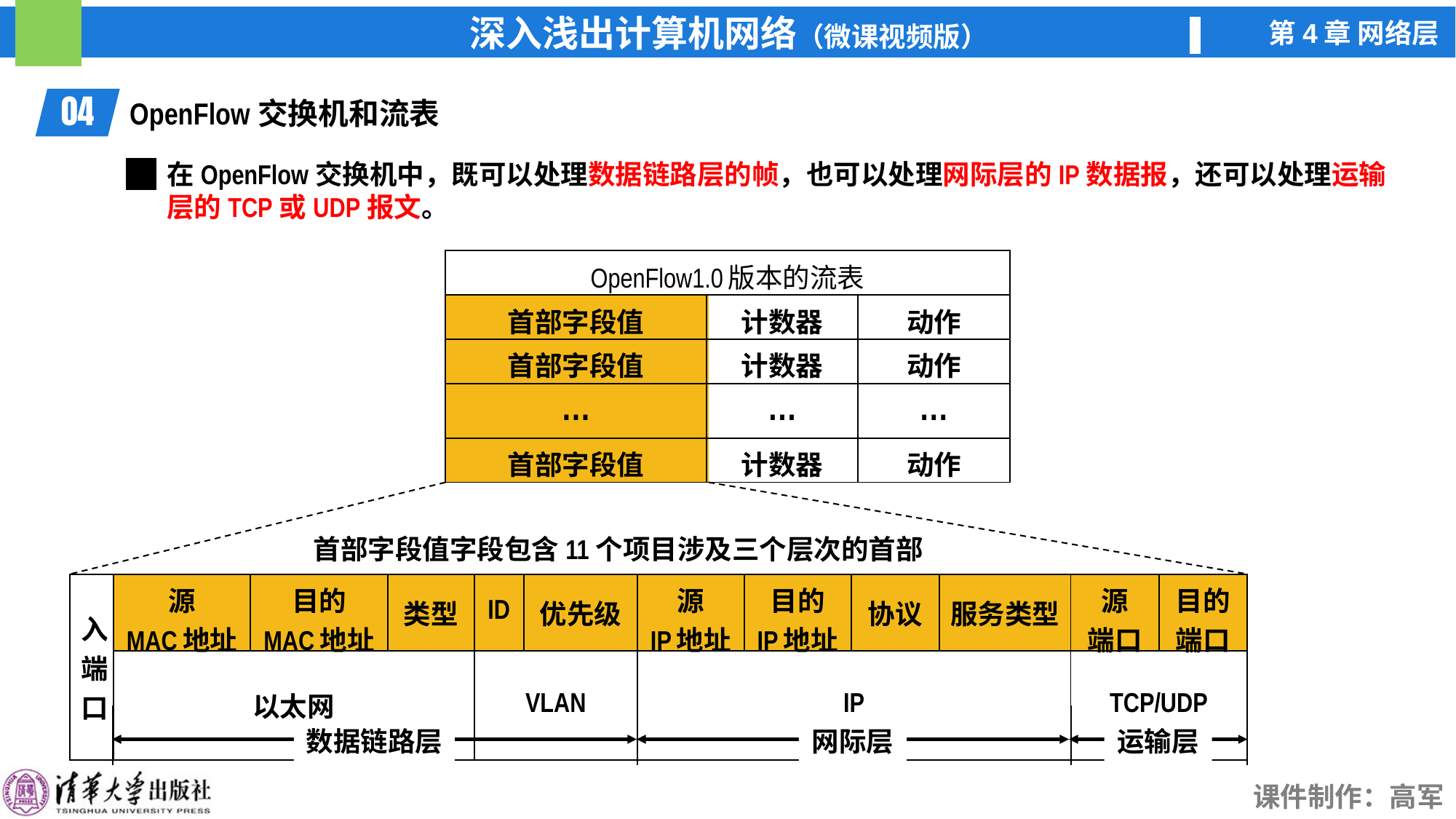

04
OpenFlow交换机和流表
在OpenFlow交换机中，既可以处理数据链路层的帧，也可以处理网际层的IP数据报，还可以处理运输层的TCP或UDP报文。

| OpenFlow1.0版本的流表 |  |  |
| --- | --- | --- |
| 首部字段值 | 计数器 | 动作 |
| 首部字段值 | 计数器 | 动作 |
| … | … | … |
| 首部字段值 | 计数器 | 动作 |

首部字段值字段包含11个项目涉及三个层次的首部
| 入 端 口 | 源 MAC地址 | 目的 MAC地址 | 类型 | ID | 优先级 | 源 IP地址 | 目的 IP地址 | 协议 | 服务类型 | 源 端口 | 目的 端口 |
| --- | --- | --- | --- | --- | --- | --- | --- | --- | --- | --- | --- |
|  | 以太网 |  |  | VLAN |  | IP |  |  |  | TCP/UDP |  |
数据链路层
网际层
运输层